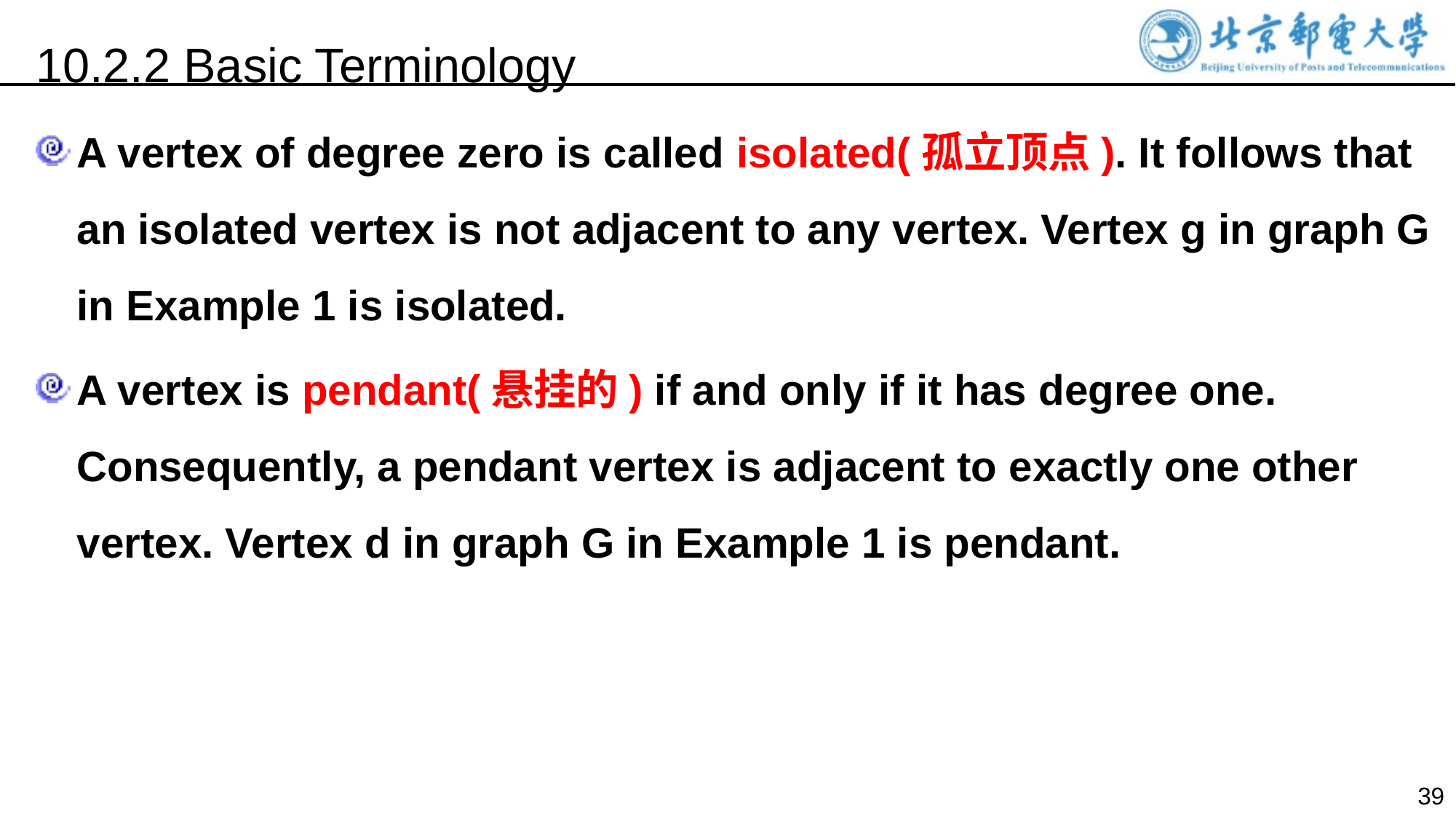

10.2.2 Basic Terminology
A vertex of degree zero is called isolated(孤立顶点). It follows that an isolated vertex is not adjacent to any vertex. Vertex g in graph G in Example 1 is isolated.
A vertex is pendant(悬挂的) if and only if it has degree one. Consequently, a pendant vertex is adjacent to exactly one other vertex. Vertex d in graph G in Example 1 is pendant.